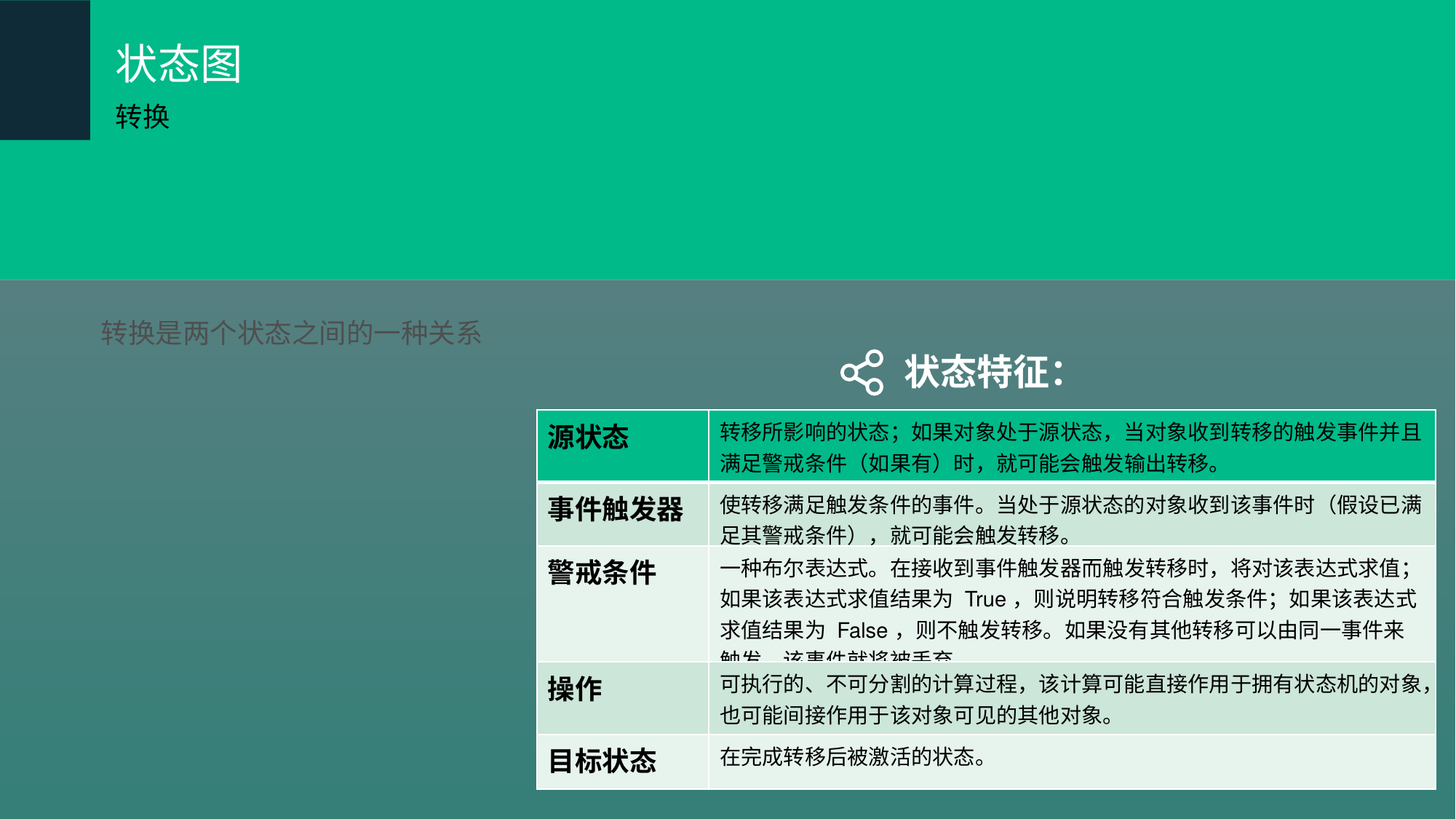

状态图
转换

转换是两个状态之间的一种关系
状态特征：

| 源状态 | 转移所影响的状态；如果对象处于源状态，当对象收到转移的触发事件并且满足警戒条件（如果有）时，就可能会触发输出转移。 |
| --- | --- |
| 事件触发器 | 使转移满足触发条件的事件。当处于源状态的对象收到该事件时（假设已满足其警戒条件），就可能会触发转移。 |
| 警戒条件 | 一种布尔表达式。在接收到事件触发器而触发转移时，将对该表达式求值；如果该表达式求值结果为 True，则说明转移符合触发条件；如果该表达式求值结果为 False，则不触发转移。如果没有其他转移可以由同一事件来触发，该事件就将被丢弃。 |
| 操作 | 可执行的、不可分割的计算过程，该计算可能直接作用于拥有状态机的对象，也可能间接作用于该对象可见的其他对象。 |
| 目标状态 | 在完成转移后被激活的状态。 |